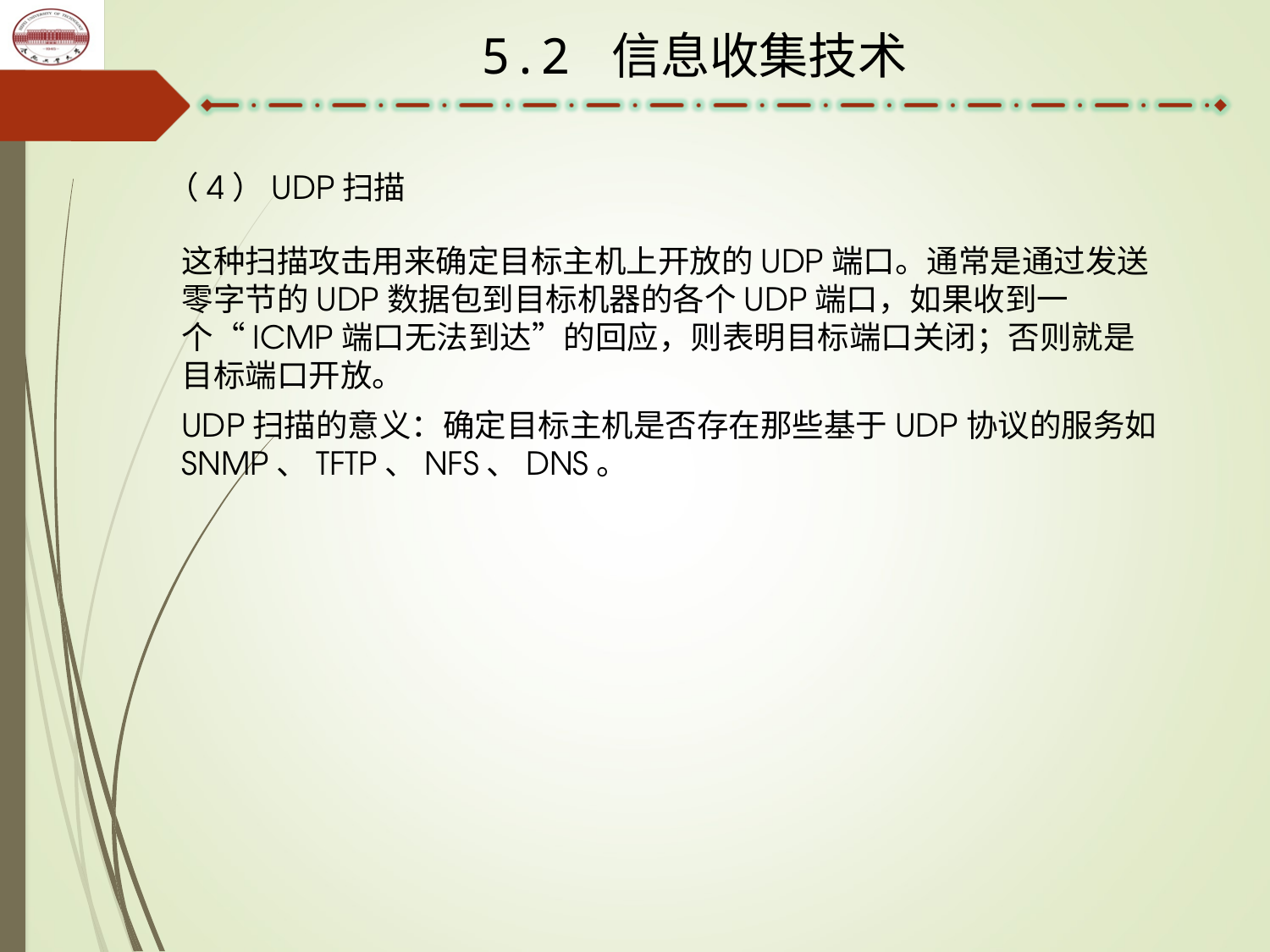

5.2 信息收集技术
（4）UDP扫描
这种扫描攻击用来确定目标主机上开放的UDP端口。通常是通过发送零字节的UDP数据包到目标机器的各个UDP端口，如果收到一个“ICMP端口无法到达”的回应，则表明目标端口关闭；否则就是目标端口开放。
UDP扫描的意义：确定目标主机是否存在那些基于UDP协议的服务如SNMP、TFTP、NFS、DNS。